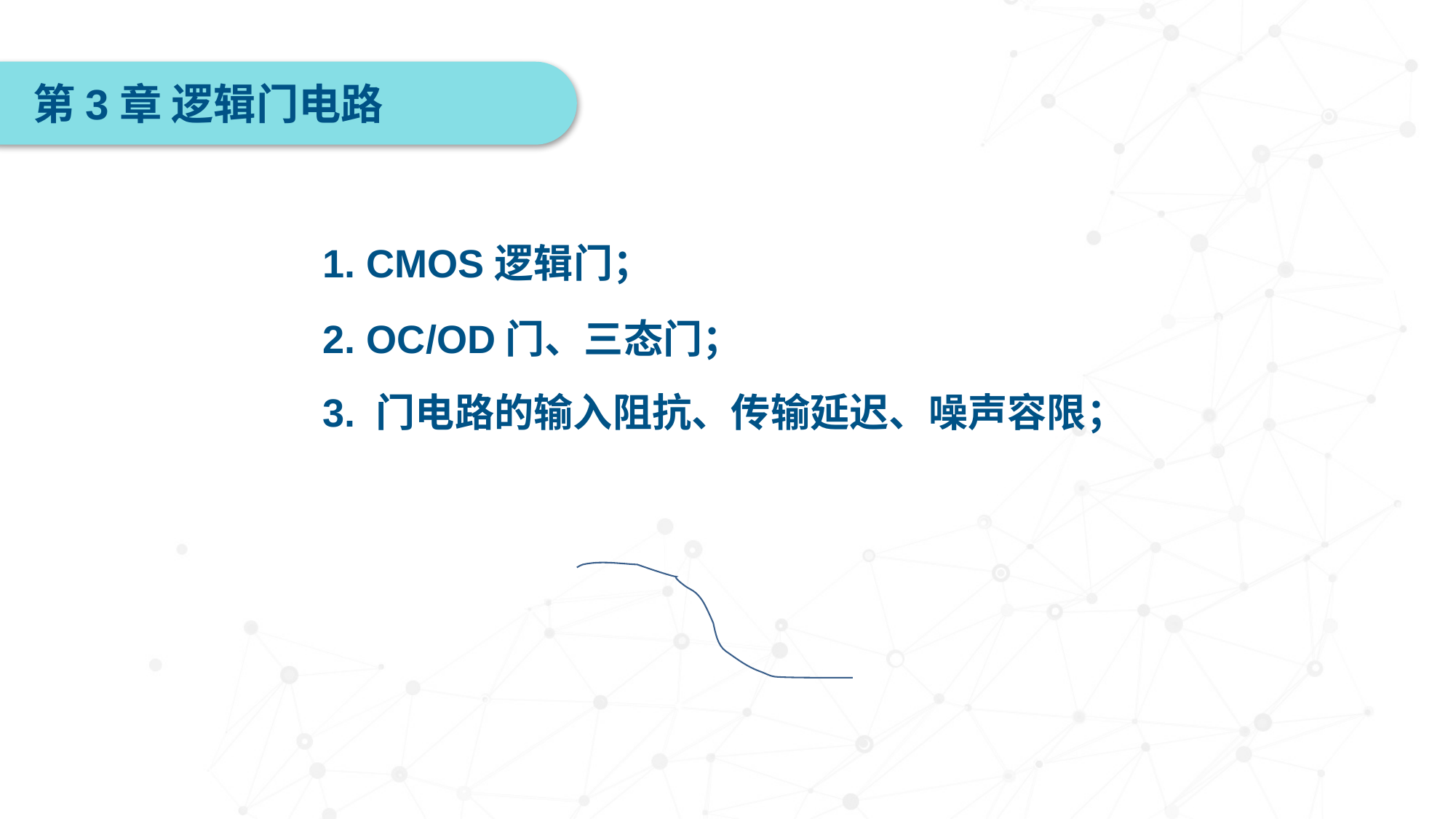

第3章 逻辑门电路
1. CMOS逻辑门；
2. OC/OD门、三态门；
3. 门电路的输入阻抗、传输延迟、噪声容限；